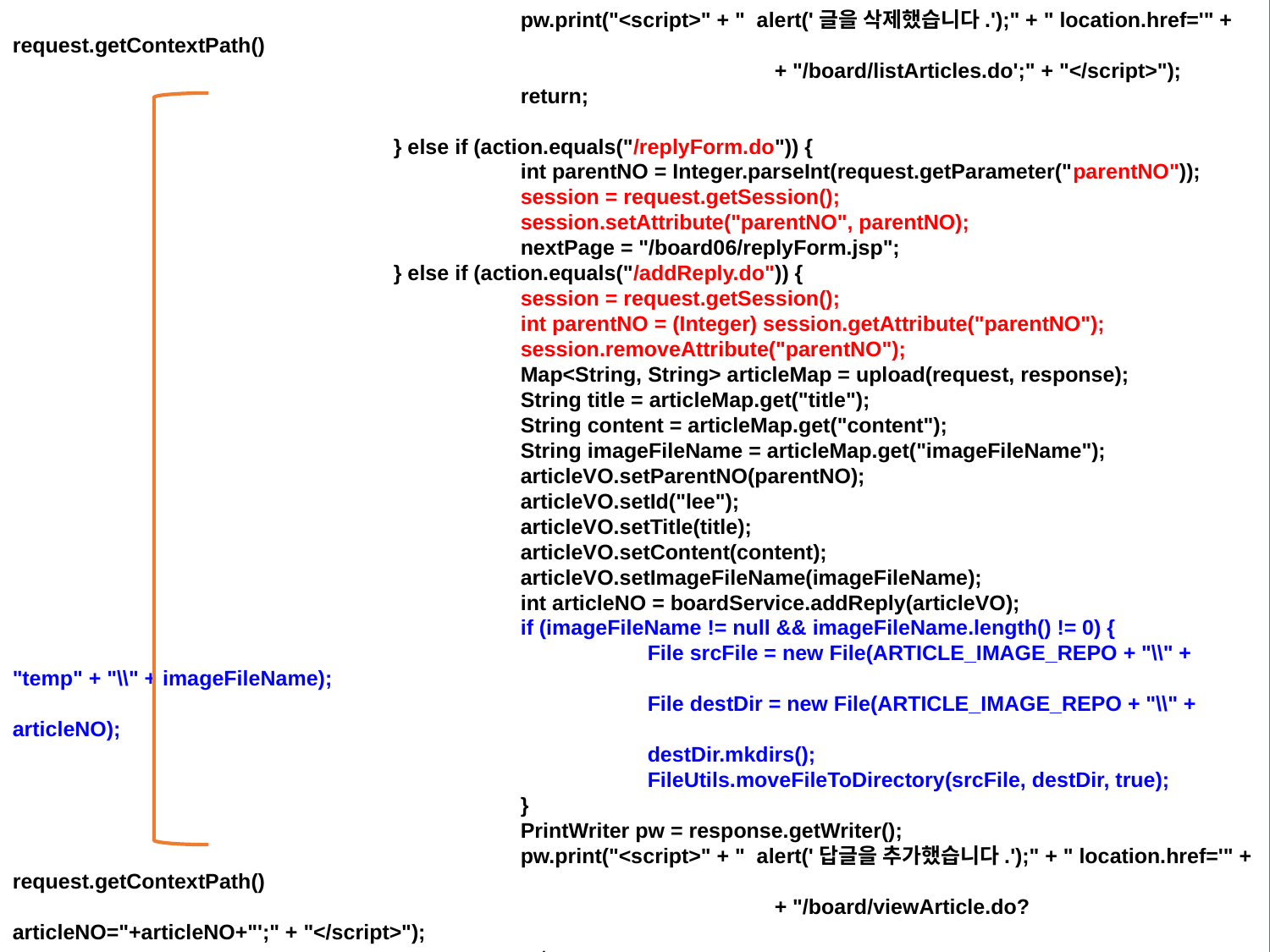

pw.print("<script>" + "  alert('글을 삭제했습니다.');" + " location.href='" + request.getContextPath()
						+ "/board/listArticles.do';" + "</script>");
				return;

			} else if (action.equals("/replyForm.do")) {
				int parentNO = Integer.parseInt(request.getParameter("parentNO"));
				session = request.getSession();
				session.setAttribute("parentNO", parentNO);
				nextPage = "/board06/replyForm.jsp";
			} else if (action.equals("/addReply.do")) {
				session = request.getSession();
				int parentNO = (Integer) session.getAttribute("parentNO");
				session.removeAttribute("parentNO");
				Map<String, String> articleMap = upload(request, response);
				String title = articleMap.get("title");
				String content = articleMap.get("content");
				String imageFileName = articleMap.get("imageFileName");
				articleVO.setParentNO(parentNO);
				articleVO.setId("lee");
				articleVO.setTitle(title);
				articleVO.setContent(content);
				articleVO.setImageFileName(imageFileName);
				int articleNO = boardService.addReply(articleVO);
				if (imageFileName != null && imageFileName.length() != 0) {
					File srcFile = new File(ARTICLE_IMAGE_REPO + "\\" + "temp" + "\\" + imageFileName);
					File destDir = new File(ARTICLE_IMAGE_REPO + "\\" + articleNO);
					destDir.mkdirs();
					FileUtils.moveFileToDirectory(srcFile, destDir, true);
				}
				PrintWriter pw = response.getWriter();
				pw.print("<script>" + "  alert('답글을 추가했습니다.');" + " location.href='" + request.getContextPath()
						+ "/board/viewArticle.do?articleNO="+articleNO+"';" + "</script>");
				return;

			}else {
				nextPage = "/board06/listArticles.jsp";
			}
17장  모델2 방식으로 효율적으로 개발하기
17.4 모델2로 답변형 게시판 구현하기